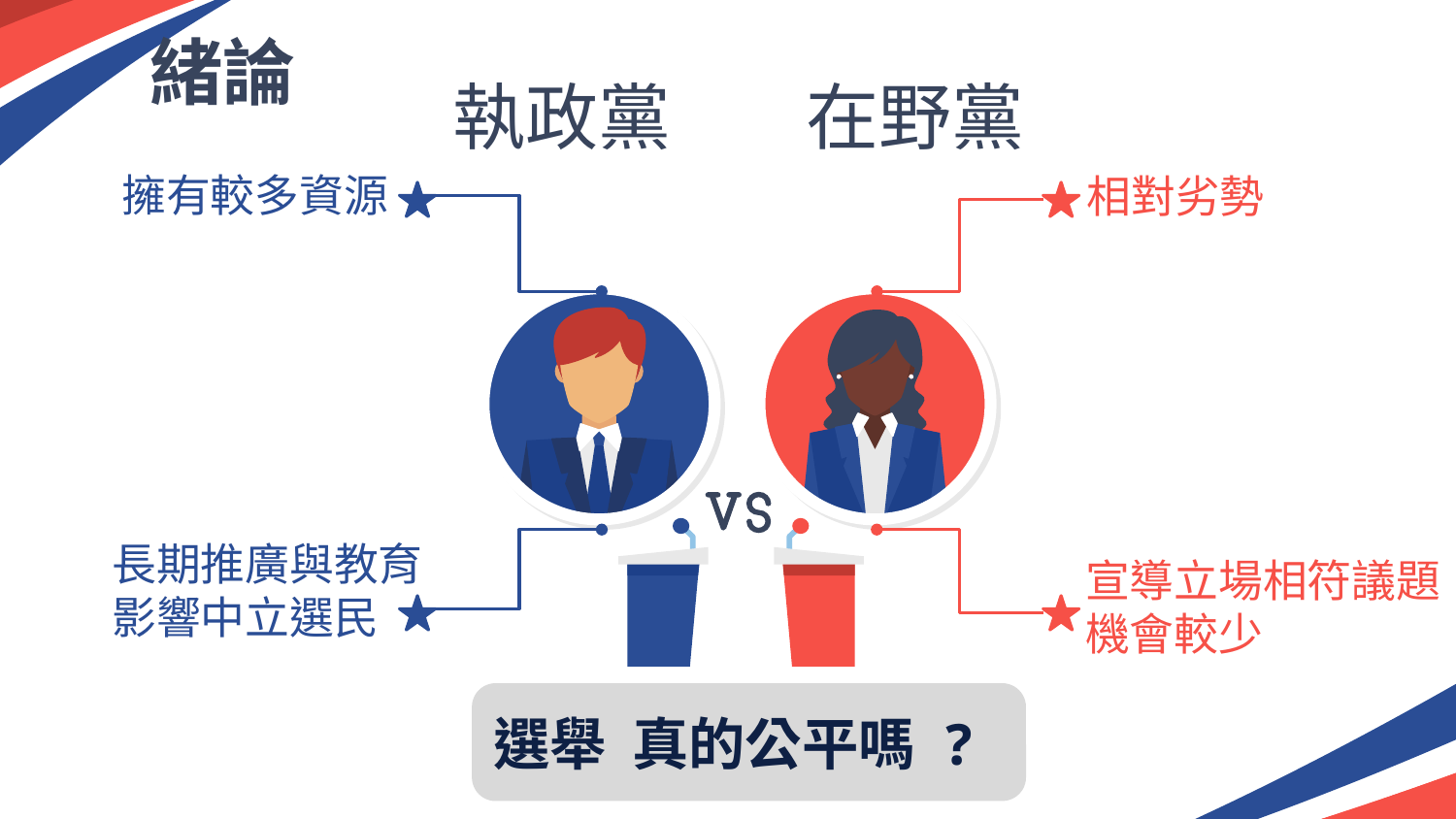

緒論
在野黨
# 執政黨
擁有較多資源
相對劣勢

長期推廣與教育
影響中立選民
宣導立場相符議題機會較少

選舉  真的公平嗎 ?